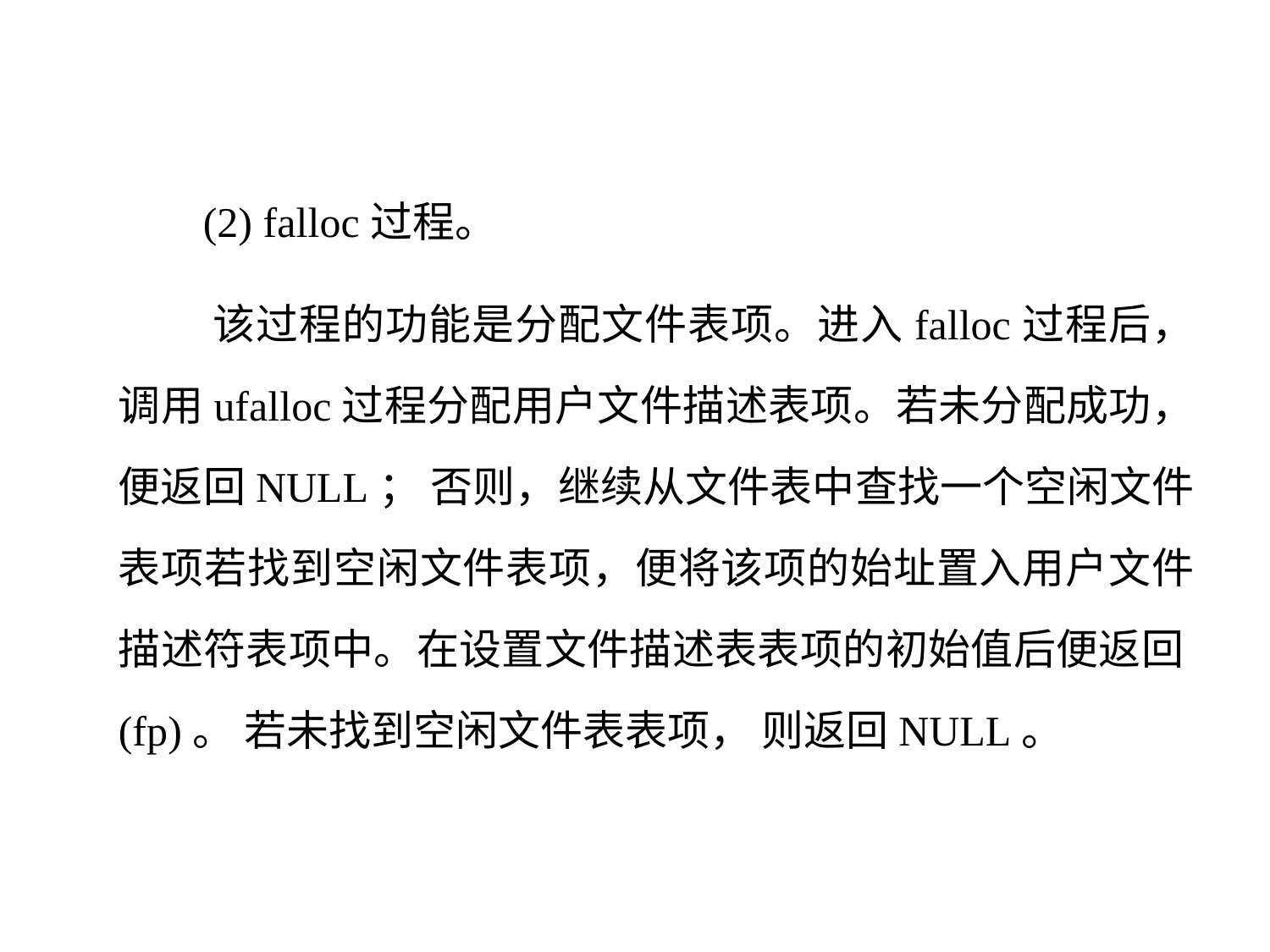

(2) falloc过程。
        该过程的功能是分配文件表项。进入falloc过程后，调用ufalloc过程分配用户文件描述表项。若未分配成功，便返回NULL； 否则，继续从文件表中查找一个空闲文件表项若找到空闲文件表项，便将该项的始址置入用户文件描述符表项中。在设置文件描述表表项的初始值后便返回(fp)。 若未找到空闲文件表表项， 则返回NULL。